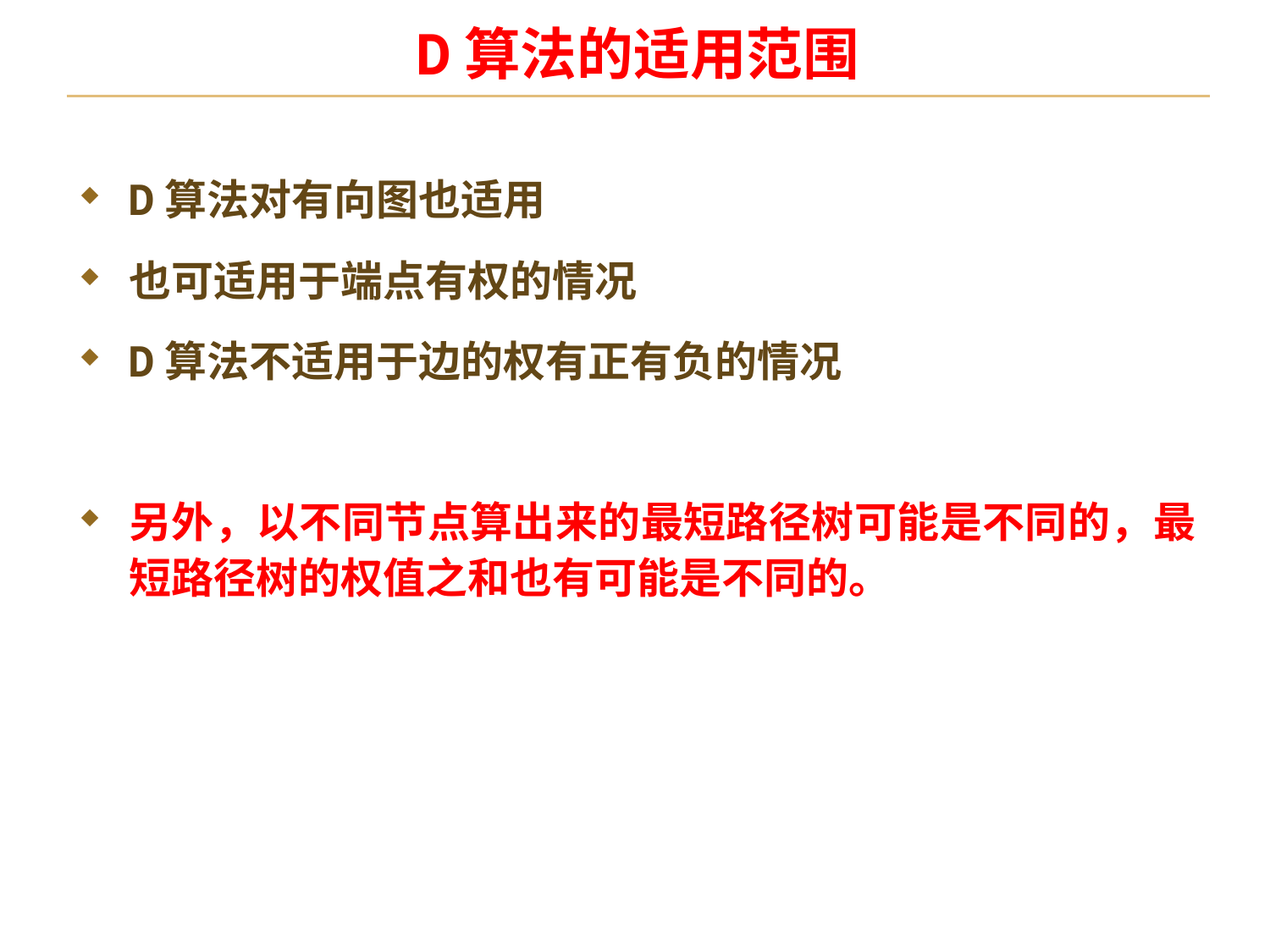

# D算法的适用范围
D算法对有向图也适用
也可适用于端点有权的情况
D算法不适用于边的权有正有负的情况

另外，以不同节点算出来的最短路径树可能是不同的，最短路径树的权值之和也有可能是不同的。